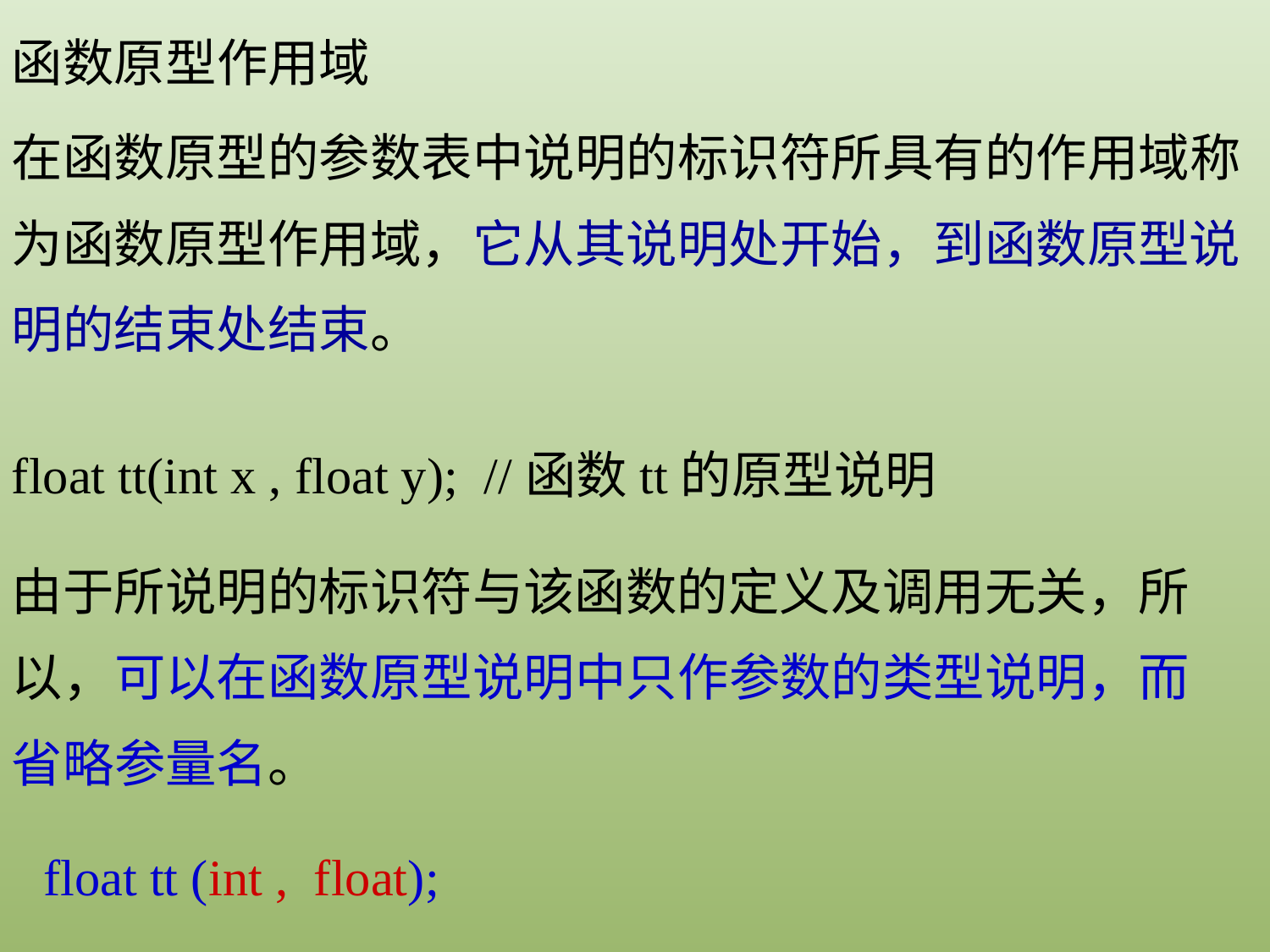

函数原型作用域
在函数原型的参数表中说明的标识符所具有的作用域称为函数原型作用域，它从其说明处开始，到函数原型说明的结束处结束。
float tt(int x , float y);  //函数tt的原型说明
由于所说明的标识符与该函数的定义及调用无关，所以，可以在函数原型说明中只作参数的类型说明，而省略参量名。
float tt (int ,  float);
229